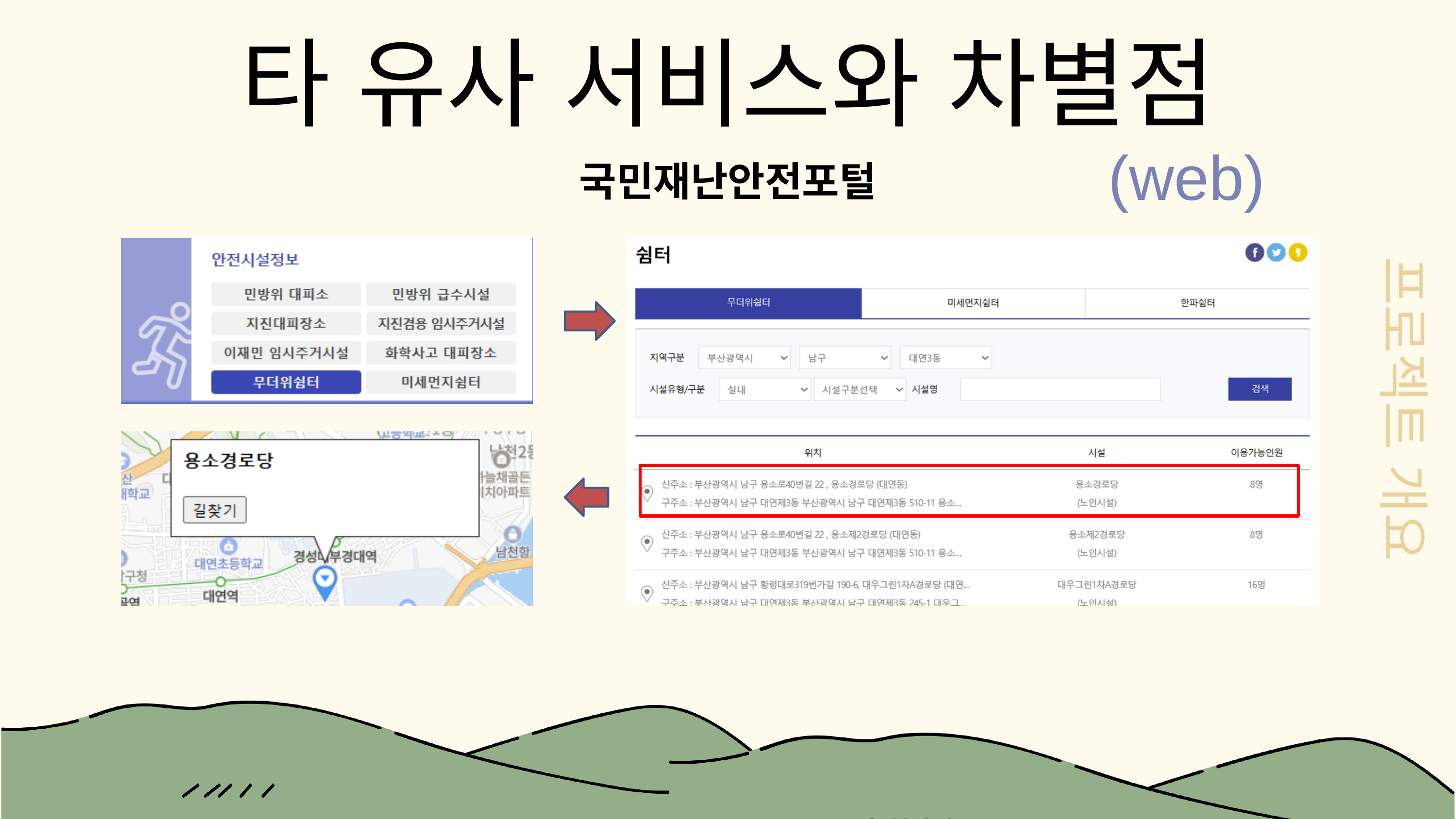

프로젝트 개요
타 유사 서비스와 차별점
(web)
국민재난안전포털